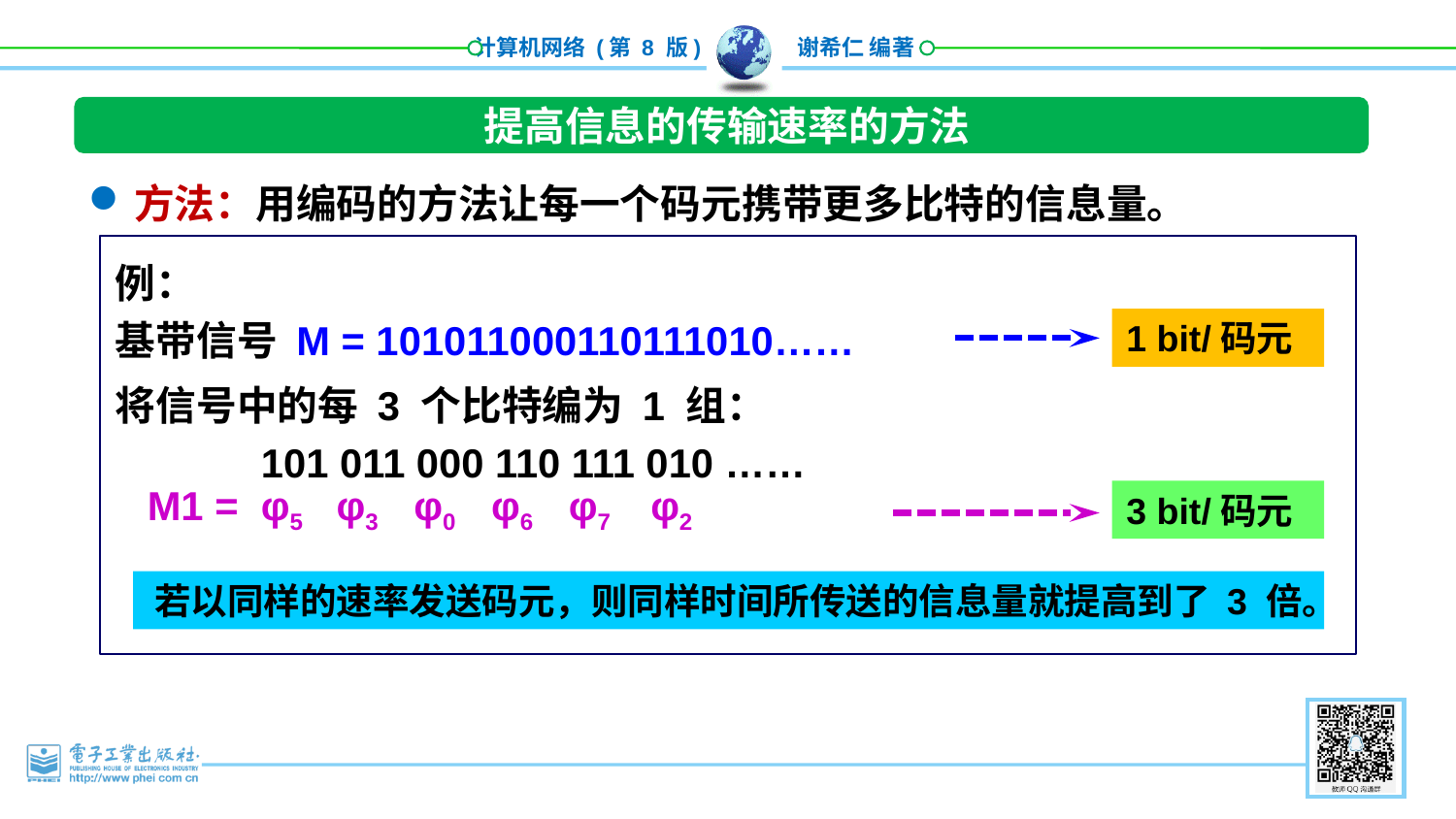

提高信息的传输速率的方法
方法：用编码的方法让每一个码元携带更多比特的信息量。

例：
基带信号 M = 101011000110111010……
1 bit/码元
将信号中的每 3 个比特编为 1 组：
	101 011 000 110 111 010 ……
M1 =  φ5   φ3    φ0    φ6    φ7    φ2
3 bit/码元
若以同样的速率发送码元，则同样时间所传送的信息量就提高到了 3 倍。